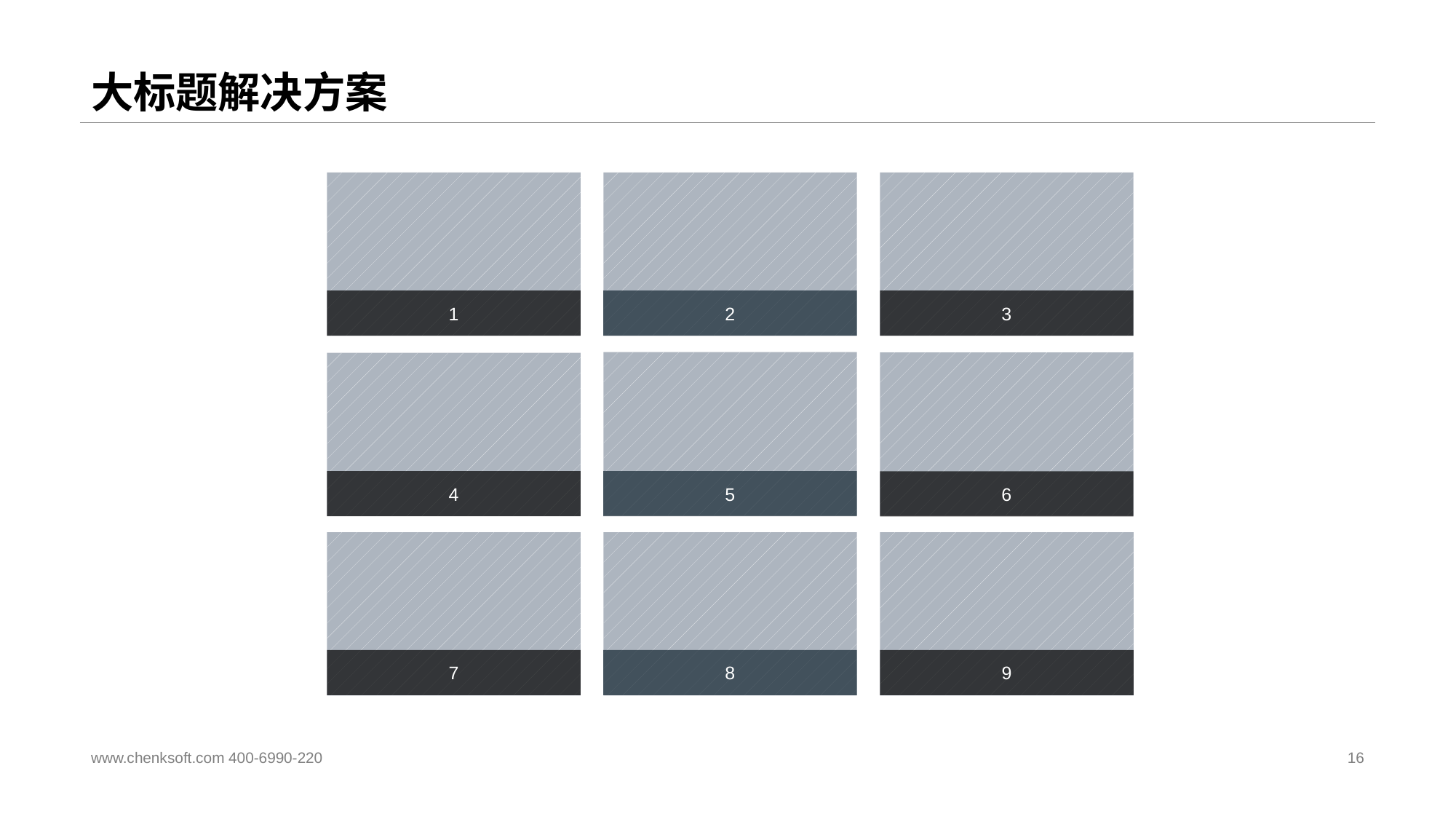

# 大标题解决方案

1
2
3

4
5
6

7
8
9
www.chenksoft.com 400-6990-220
16